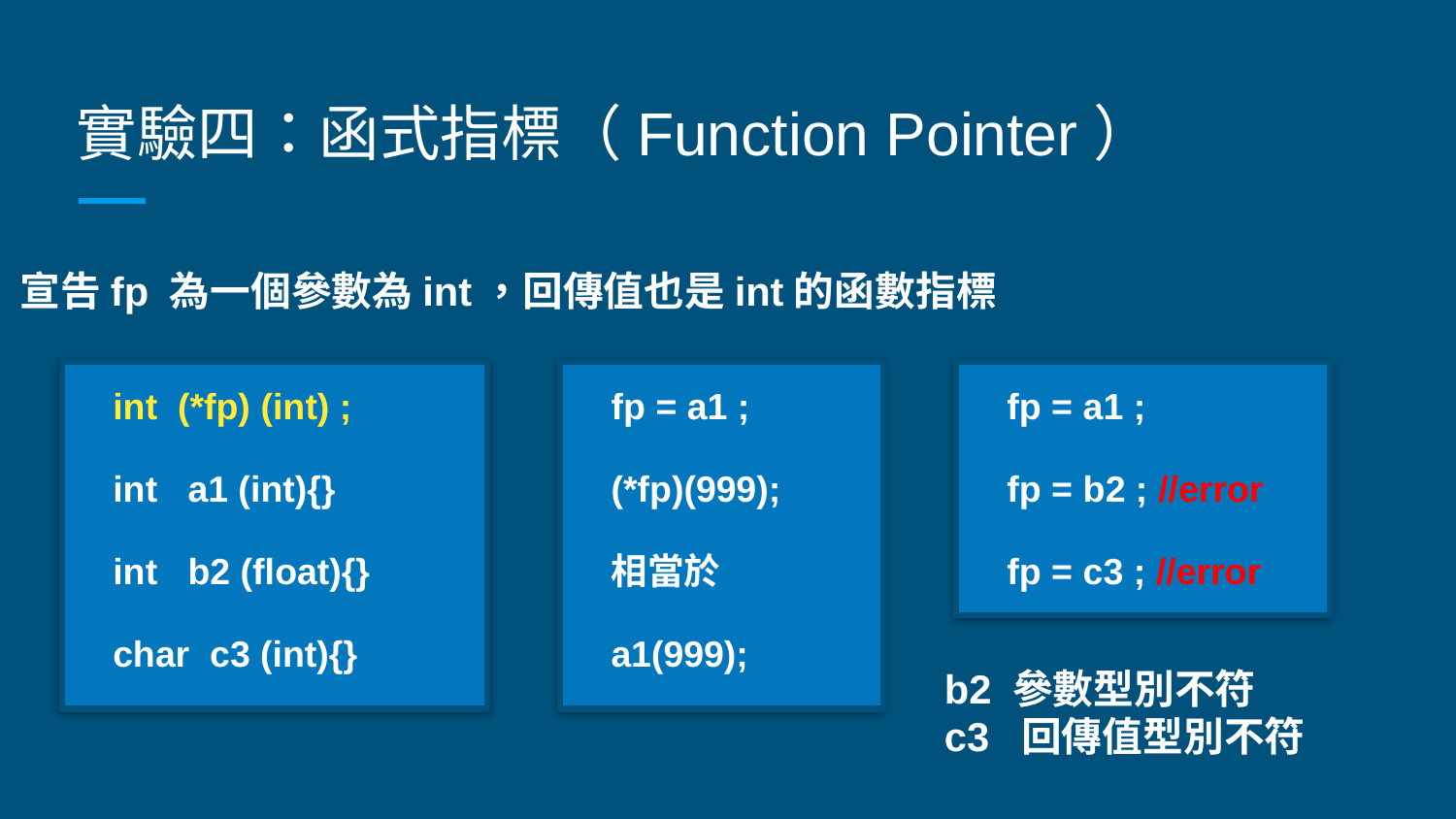

# 實驗四：函式指標（Function Pointer）
宣告fp 為一個參數為int，回傳值也是int的函數指標
int  (*fp) (int) ;
int   a1 (int){}
int   b2 (float){}
char  c3 (int){}
fp = a1 ;
(*fp)(999);
相當於
a1(999);
fp = a1 ;
fp = b2 ; //error
fp = c3 ; //error
b2 參數型別不符
c3  回傳值型別不符